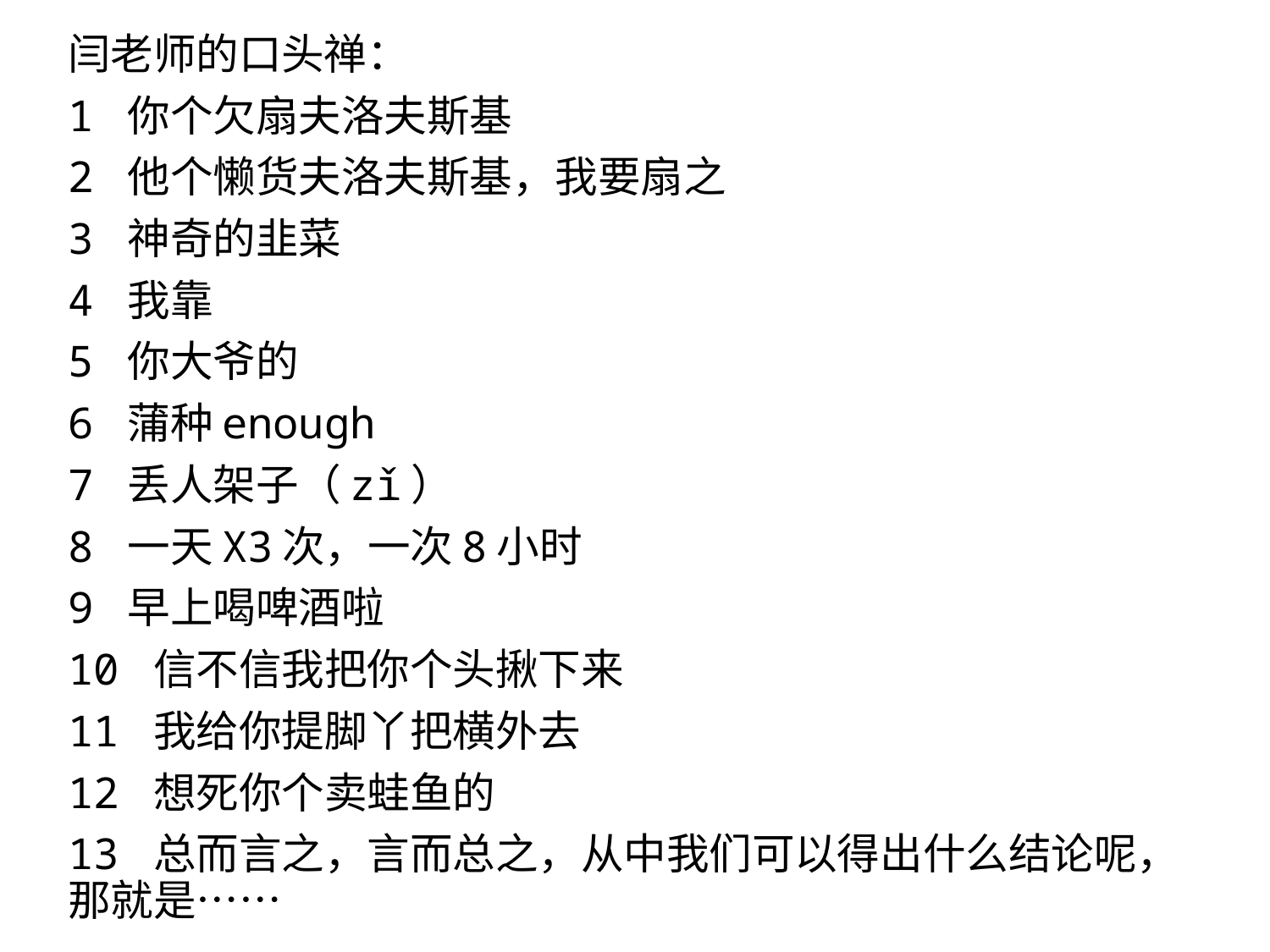

闫老师的口头禅：
1 你个欠扇夫洛夫斯基
2 他个懒货夫洛夫斯基，我要扇之
3 神奇的韭菜
4 我靠
5 你大爷的
6 蒲种enough
7 丢人架子（zǐ）
8 一天X3次，一次8小时
9 早上喝啤酒啦
10 信不信我把你个头揪下来
11 我给你提脚丫把横外去
12 想死你个卖蛙鱼的
13 总而言之，言而总之，从中我们可以得出什么结论呢，那就是……